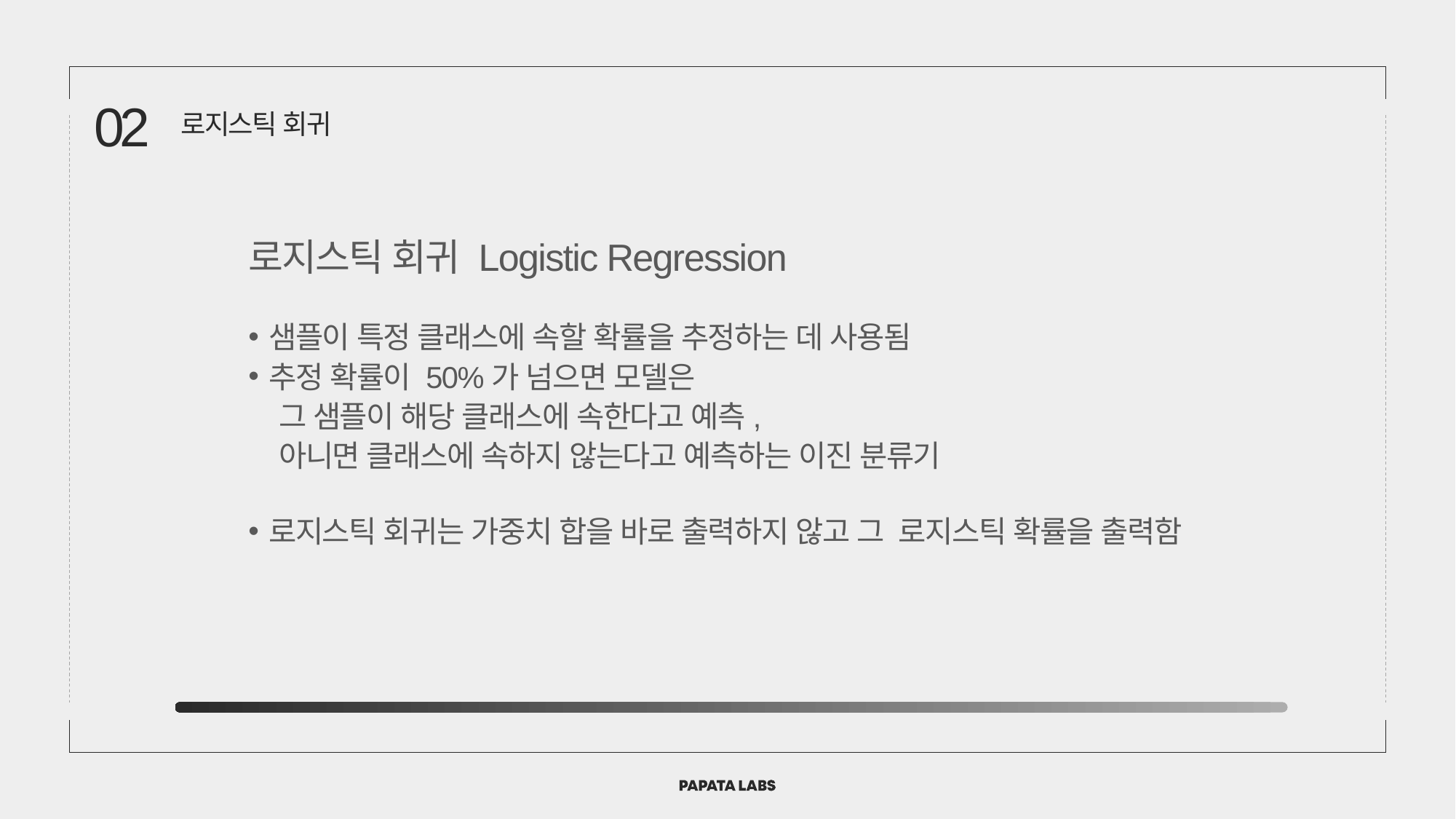

02
로지스틱 회귀
로지스틱 회귀 Logistic Regression
샘플이 특정 클래스에 속할 확률을 추정하는 데 사용됨
추정 확률이 50%가 넘으면 모델은
   그 샘플이 해당 클래스에 속한다고 예측,
   아니면 클래스에 속하지 않는다고 예측하는 이진 분류기
로지스틱 회귀는 가중치 합을 바로 출력하지 않고 그  로지스틱 확률을 출력함